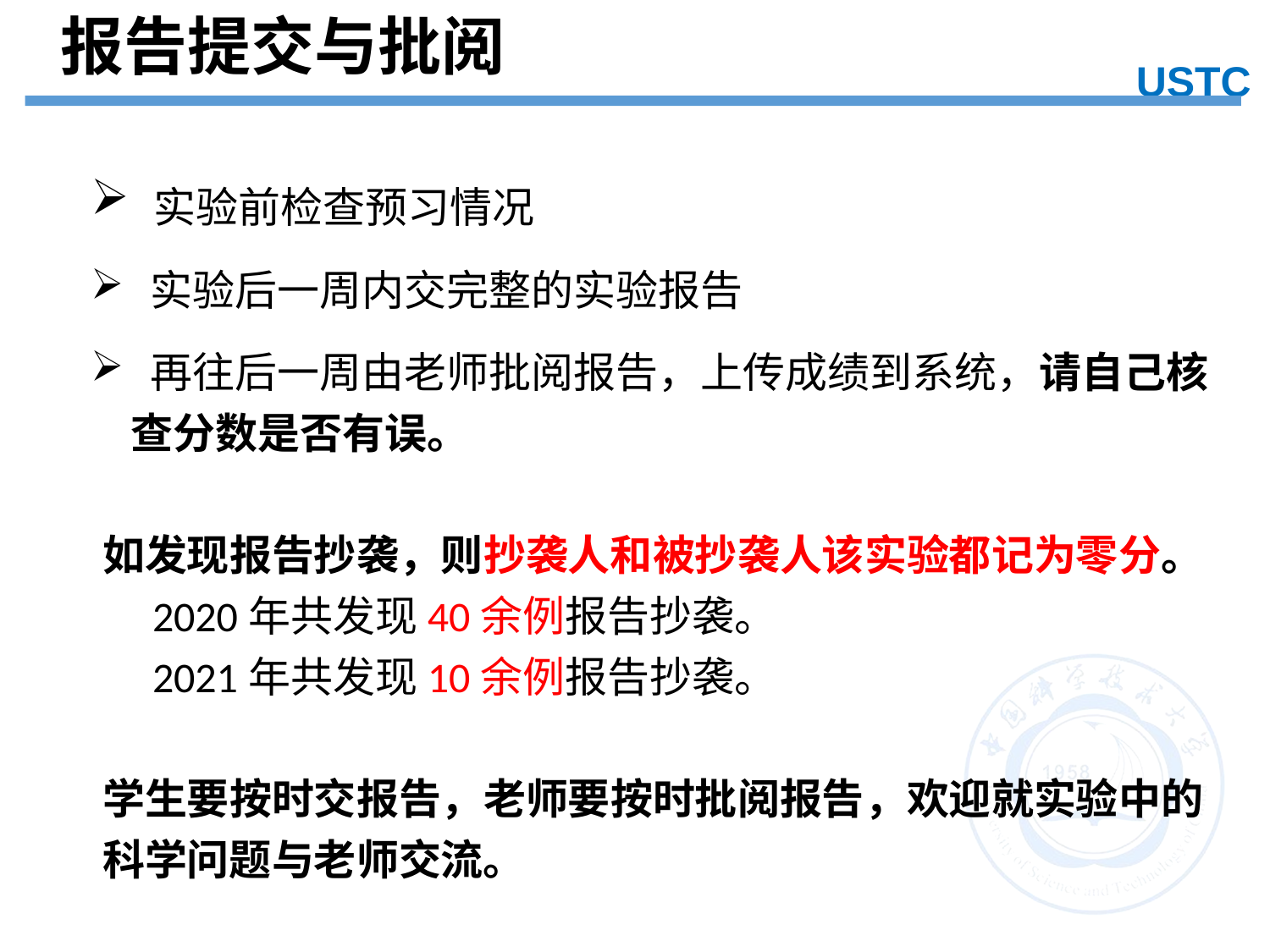

报告提交与批阅
USTC

实验目的
 实验前检查预习情况
 实验后一周内交完整的实验报告
 再往后一周由老师批阅报告，上传成绩到系统，请自己核查分数是否有误。

如发现报告抄袭，则抄袭人和被抄袭人该实验都记为零分。
2020年共发现40余例报告抄袭。
2021年共发现10余例报告抄袭。

学生要按时交报告，老师要按时批阅报告，欢迎就实验中的科学问题与老师交流。